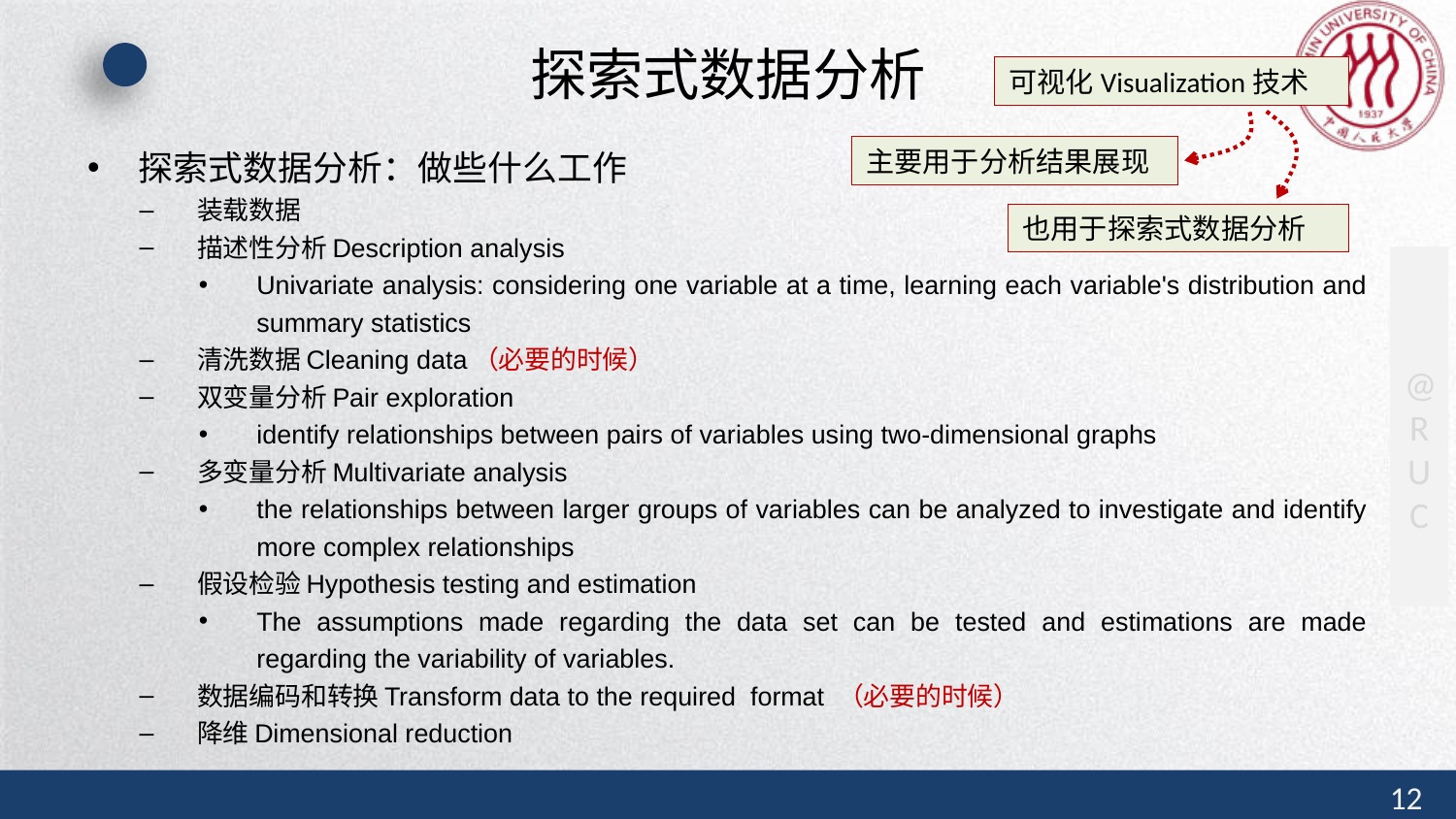

# 探索式数据分析
可视化Visualization技术

探索式数据分析：做些什么工作
装载数据
描述性分析Description analysis
Univariate analysis: considering one variable at a time, learning each variable's distribution and summary statistics
清洗数据Cleaning data（必要的时候）
双变量分析Pair exploration
identify relationships between pairs of variables using two-dimensional graphs
多变量分析Multivariate analysis
the relationships between larger groups of variables can be analyzed to investigate and identify more complex relationships
假设检验Hypothesis testing and estimation
The assumptions made regarding the data set can be tested and estimations are made regarding the variability of variables.
数据编码和转换Transform data to the required  format （必要的时候）
降维Dimensional reduction
主要用于分析结果展现
也用于探索式数据分析